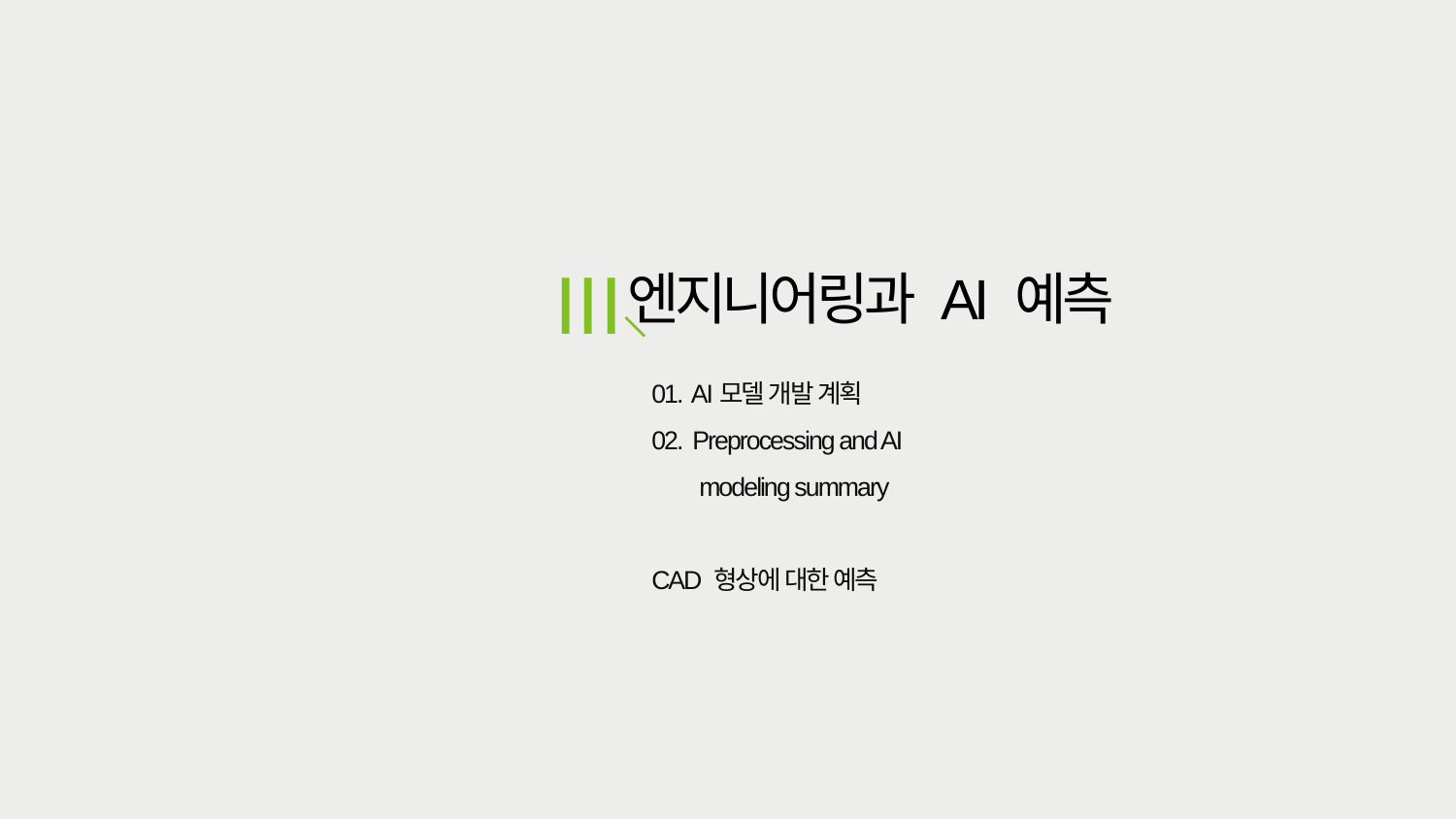

III
엔지니어링과 AI 예측
01.  AI모델 개발 계획
02.  Preprocessing and AI
         modeling summary

CAD 형상에 대한 예측